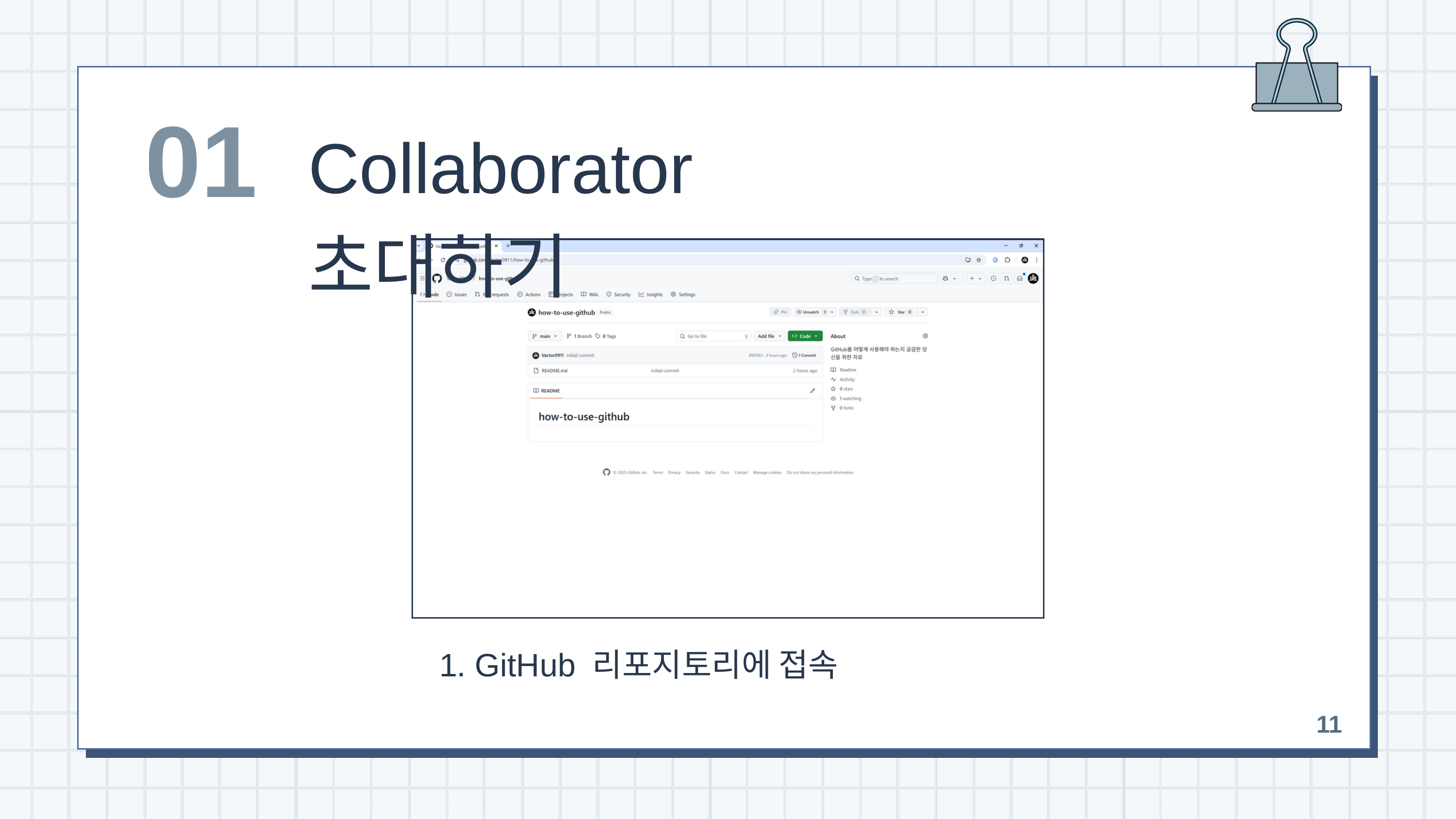

01
Collaborator 초대하기

   1. GitHub 리포지토리에 접속
11